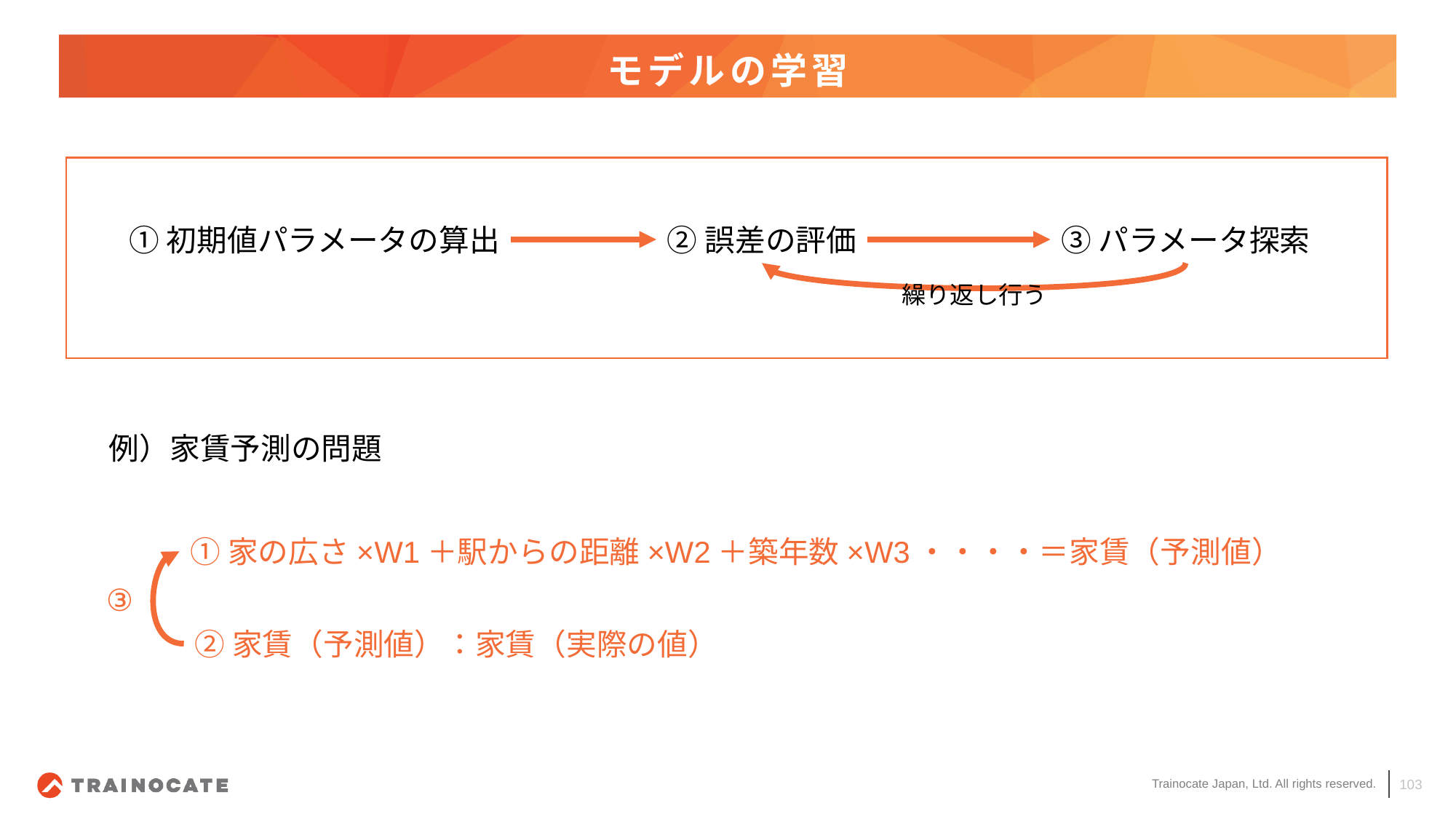

# モデルの学習

①初期値パラメータの算出
②誤差の評価
③パラメータ探索
繰り返し行う
例）家賃予測の問題
①家の広さ×W1＋駅からの距離×W2＋築年数×W3・・・・＝家賃（予測値）
③
②家賃（予測値）：家賃（実際の値）
103